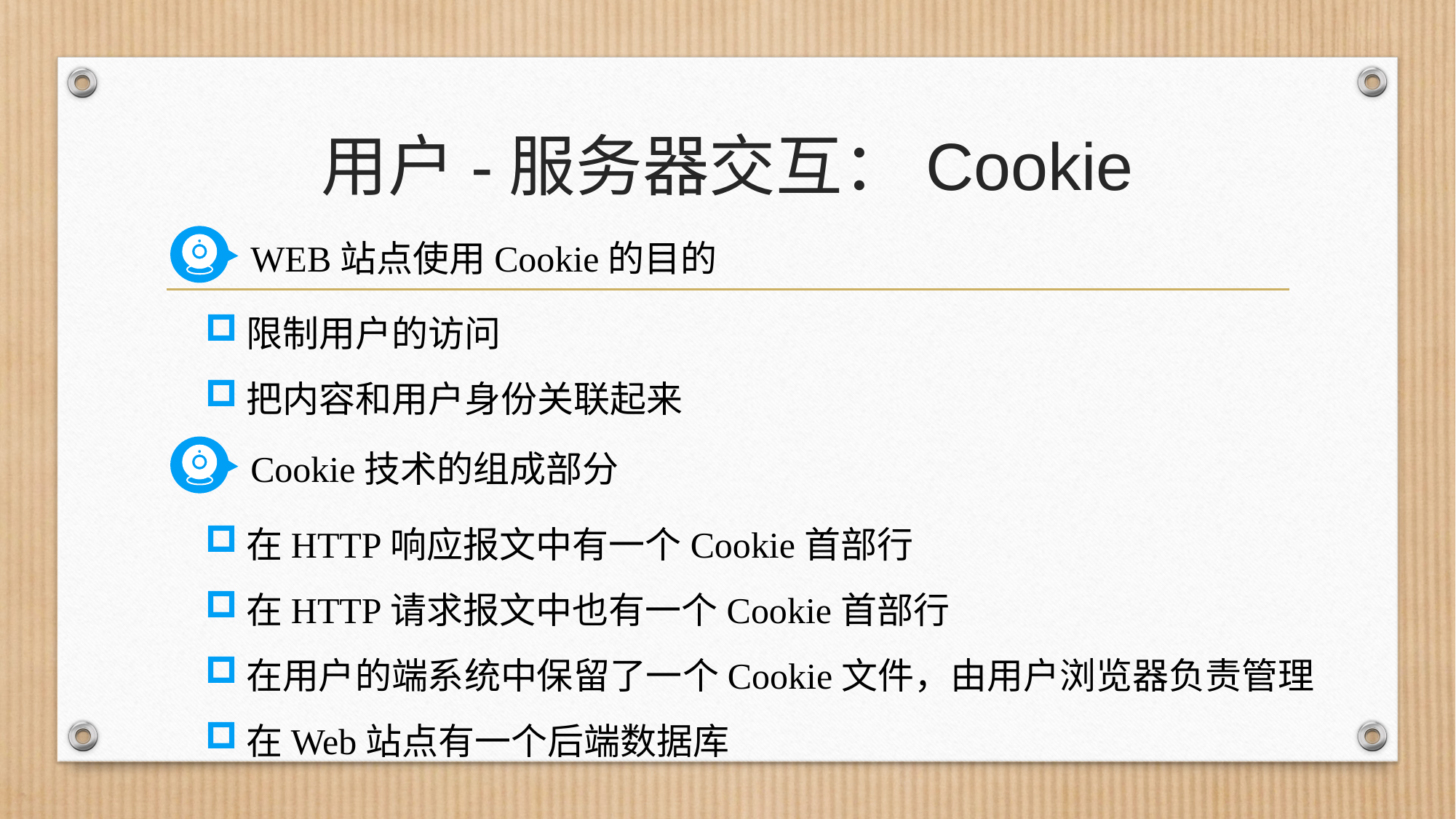

# 用户-服务器交互：Cookie

WEB站点使用Cookie的目的
限制用户的访问
把内容和用户身份关联起来

Cookie技术的组成部分
在HTTP响应报文中有一个Cookie首部行
在HTTP请求报文中也有一个Cookie首部行
在用户的端系统中保留了一个Cookie文件，由用户浏览器负责管理
在Web站点有一个后端数据库